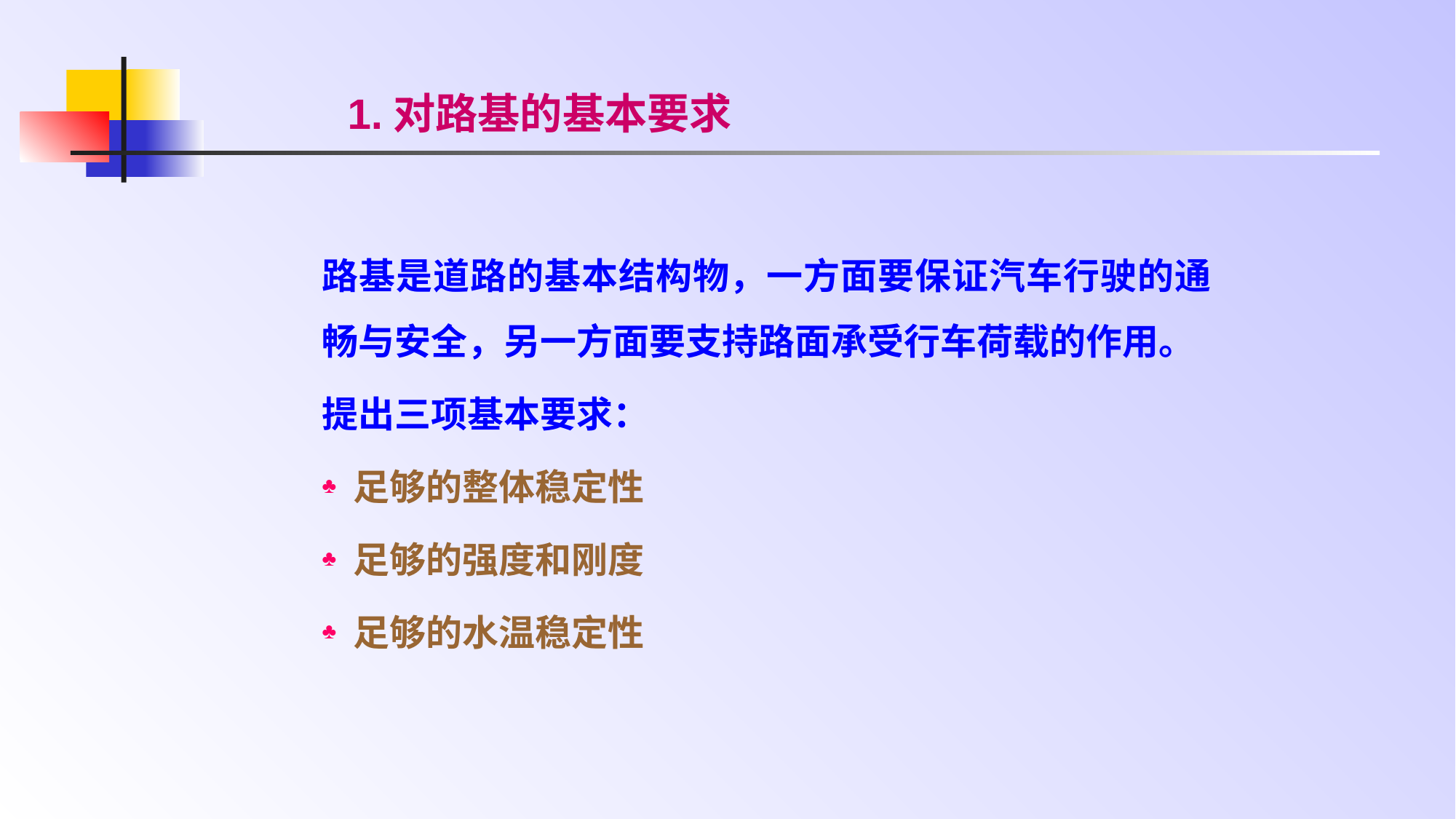

# 1.对路基的基本要求
路基是道路的基本结构物，一方面要保证汽车行驶的通畅与安全，另一方面要支持路面承受行车荷载的作用。
提出三项基本要求：
 足够的整体稳定性
 足够的强度和刚度
 足够的水温稳定性